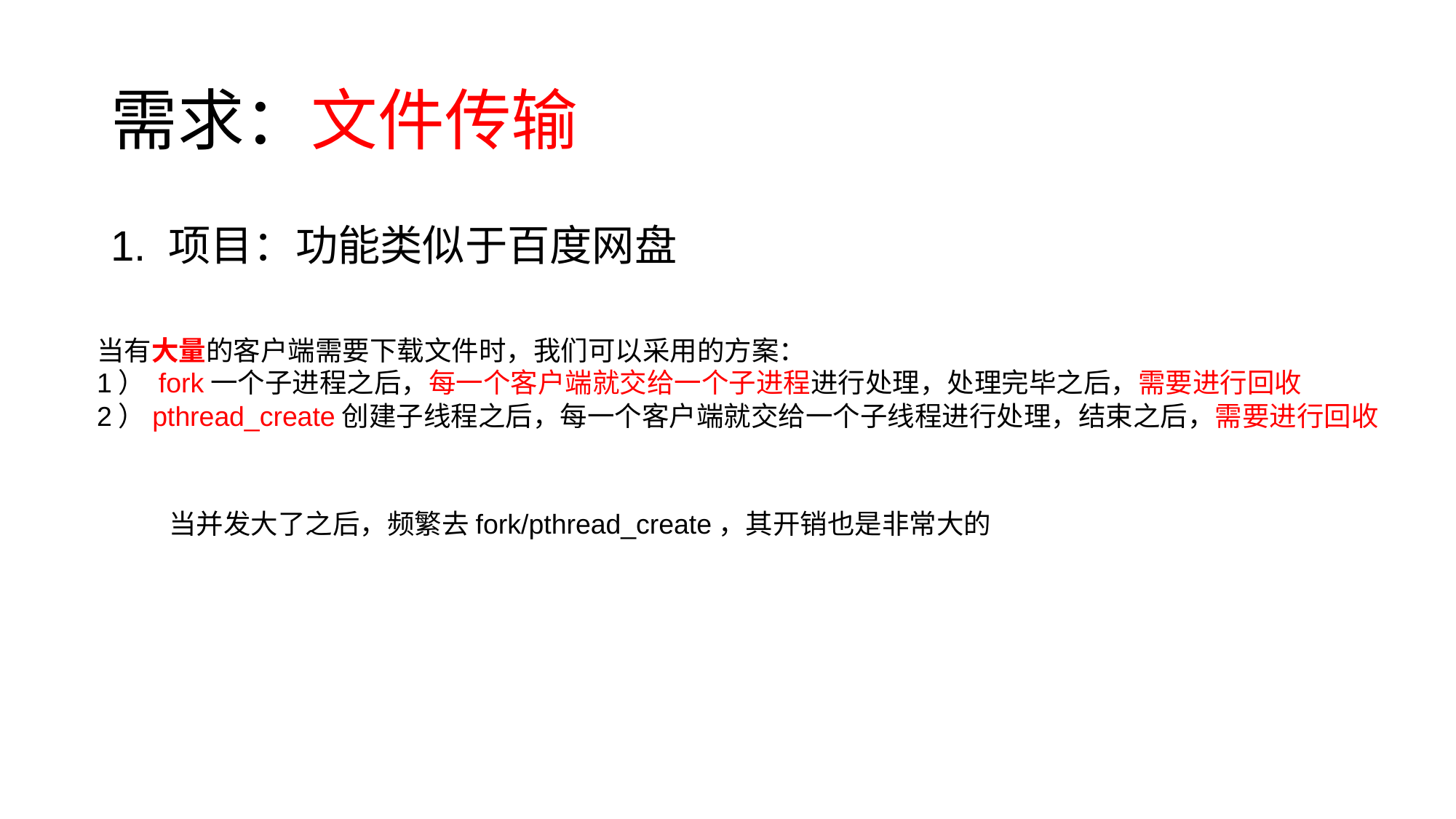

# 需求：文件传输
1. 项目：功能类似于百度网盘
当有大量的客户端需要下载文件时，我们可以采用的方案：
1） fork一个子进程之后，每一个客户端就交给一个子进程进行处理，处理完毕之后，需要进行回收
2）pthread_create创建子线程之后，每一个客户端就交给一个子线程进行处理，结束之后，需要进行回收
当并发大了之后，频繁去fork/pthread_create，其开销也是非常大的